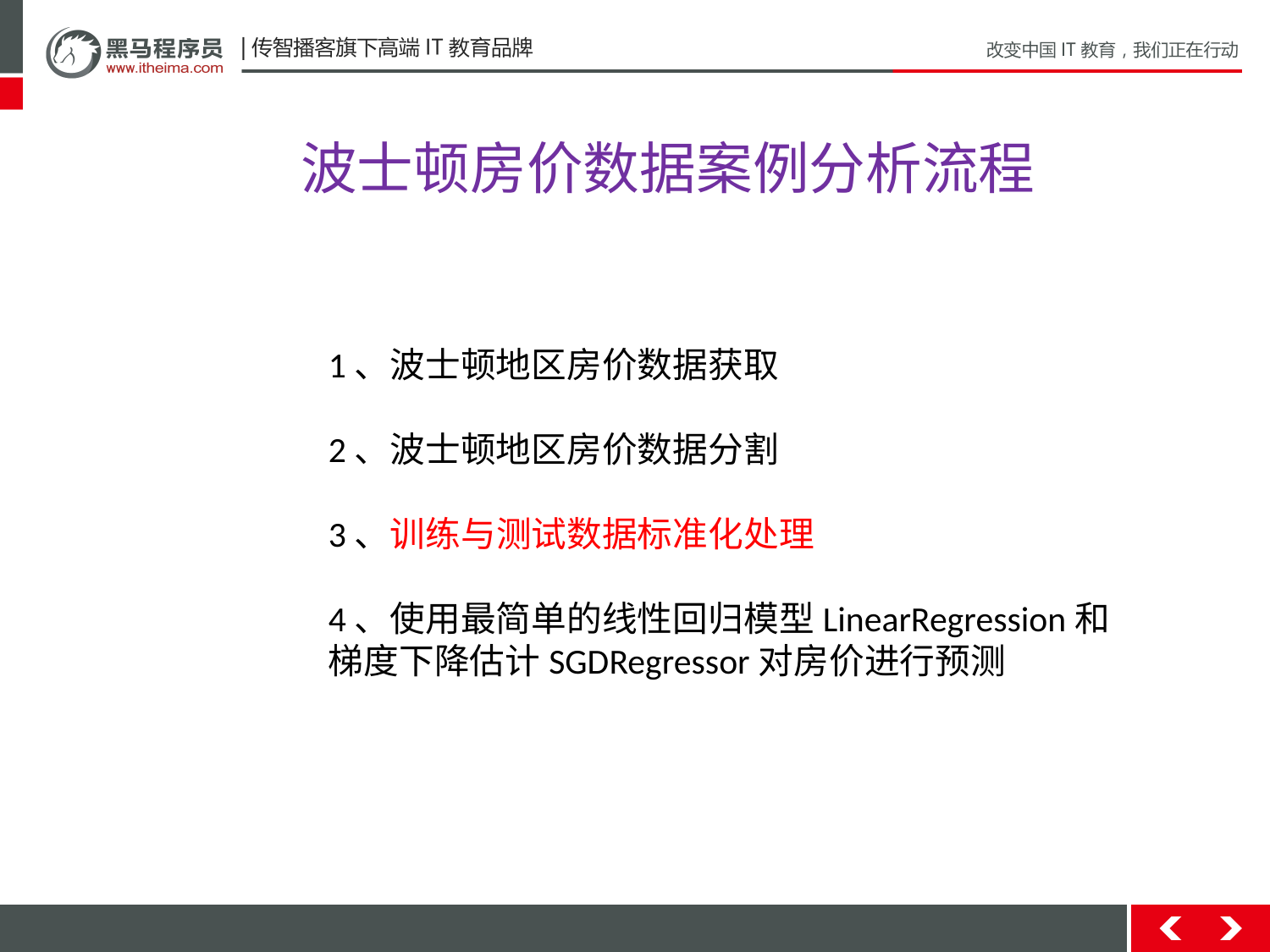

波士顿房价数据案例分析流程
1、波士顿地区房价数据获取

2、波士顿地区房价数据分割

3、训练与测试数据标准化处理

4、使用最简单的线性回归模型LinearRegression和
梯度下降估计SGDRegressor对房价进行预测